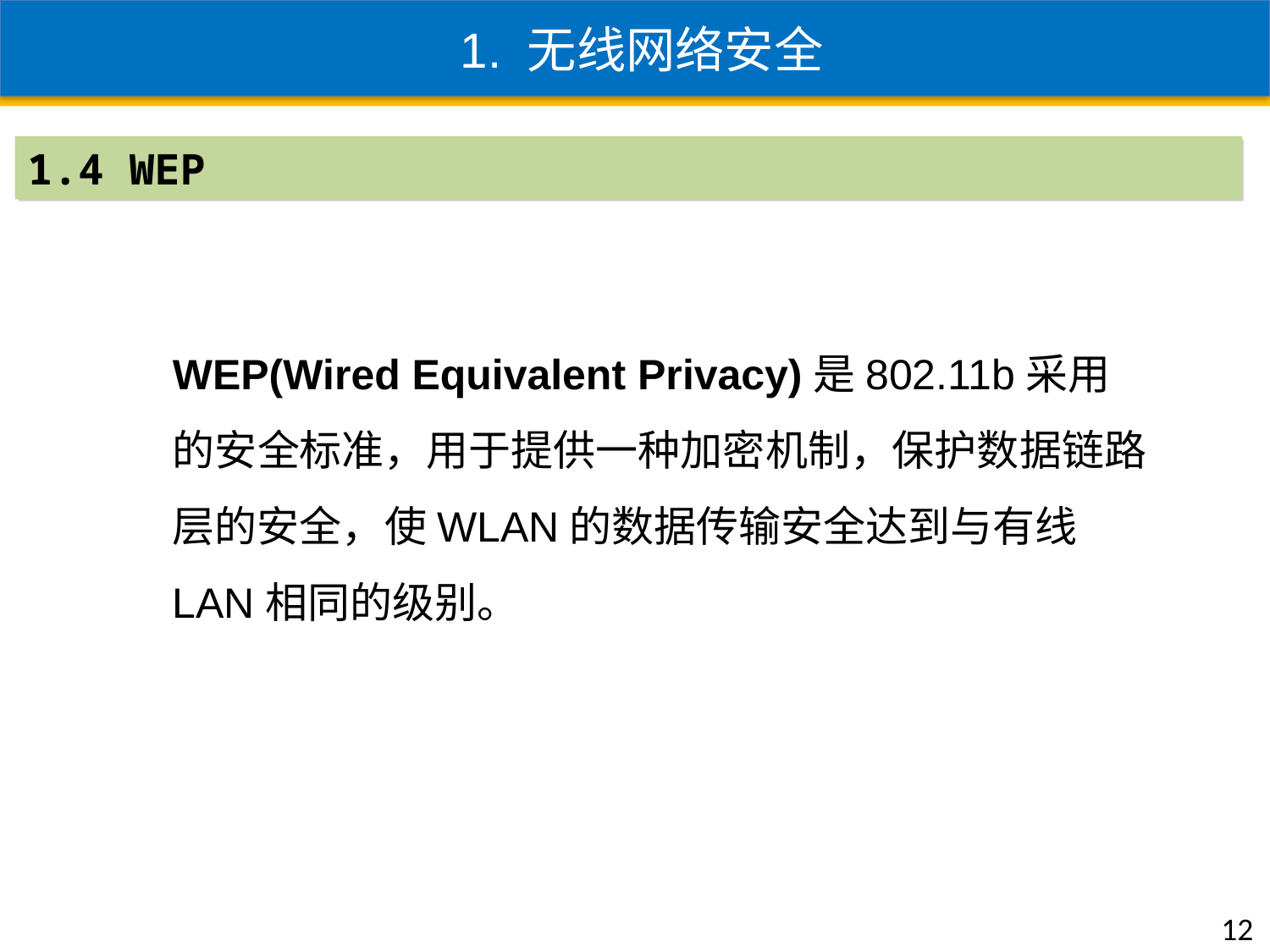

1. 无线网络安全
1.4 WEP
WEP(Wired Equivalent Privacy)是802.11b采用的安全标准，用于提供一种加密机制，保护数据链路层的安全，使WLAN的数据传输安全达到与有线LAN相同的级别。
12